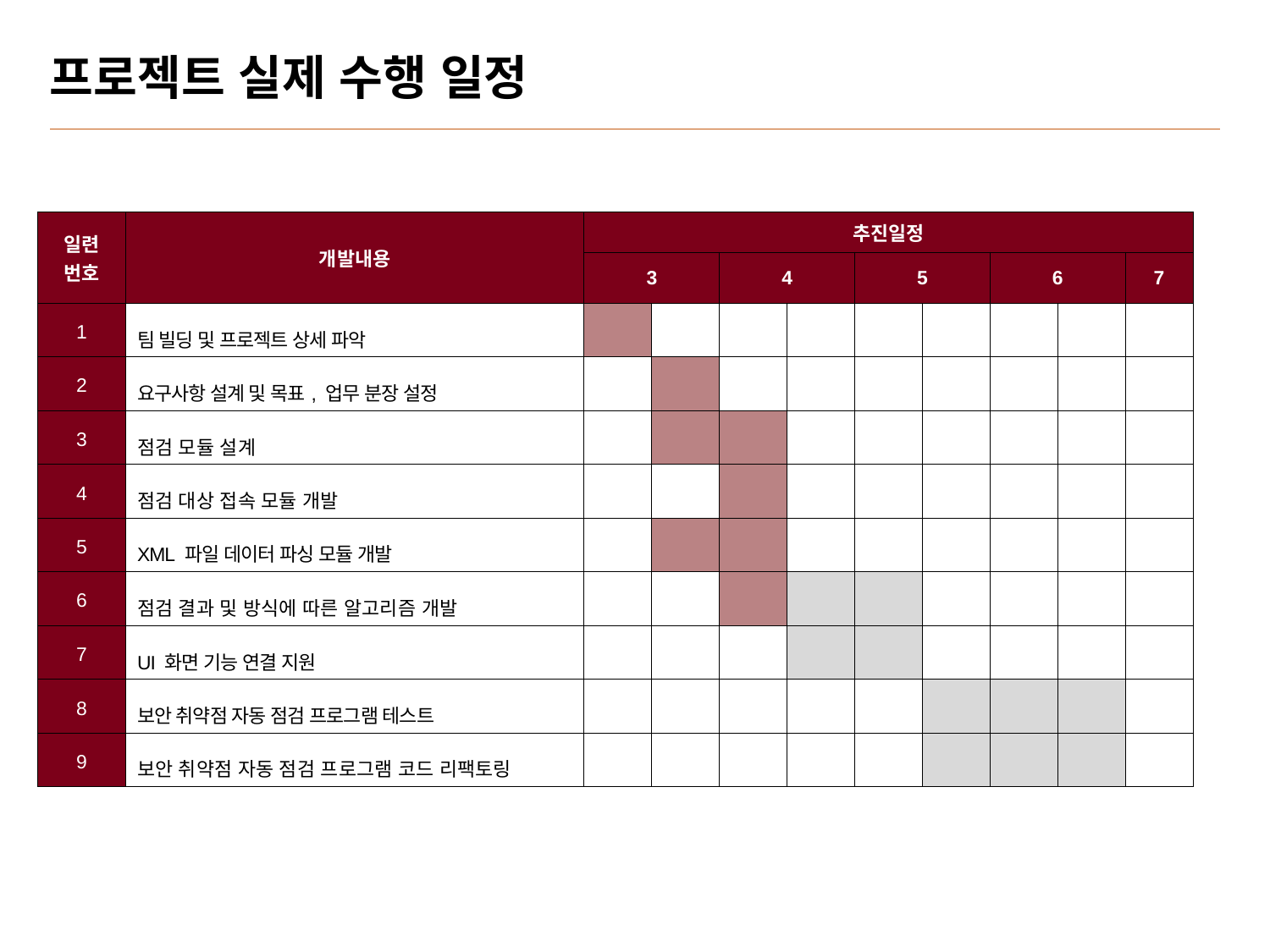

# 프로젝트 실제 수행 일정

6월
5월
4월
| 일련 번호 | 개발내용 | 추진일정 |  |  |  |  |  |  |  |  |
| --- | --- | --- | --- | --- | --- | --- | --- | --- | --- | --- |
|  |  | 3 |  | 4 |  | 5 |  | 6 |  | 7 |
| 1 | 팀 빌딩 및 프로젝트 상세 파악 |  |  |  |  |  |  |  |  |  |
| 2 | 요구사항 설계 및 목표, 업무 분장 설정 |  |  |  |  |  |  |  |  |  |
| 3 | 점검 모듈 설계 |  |  |  |  |  |  |  |  |  |
| 4 | 점검 대상 접속 모듈 개발 |  |  |  |  |  |  |  |  |  |
| 5 | XML 파일 데이터 파싱 모듈 개발 |  |  |  |  |  |  |  |  |  |
| 6 | 점검 결과 및 방식에 따른 알고리즘 개발 |  |  |  |  |  |  |  |  |  |
| 7 | UI 화면 기능 연결 지원 |  |  |  |  |  |  |  |  |  |
| 8 | 보안 취약점 자동 점검 프로그램 테스트 |  |  |  |  |  |  |  |  |  |
| 9 | 보안 취약점 자동 점검 프로그램 코드 리팩토링 |  |  |  |  |  |  |  |  |  |